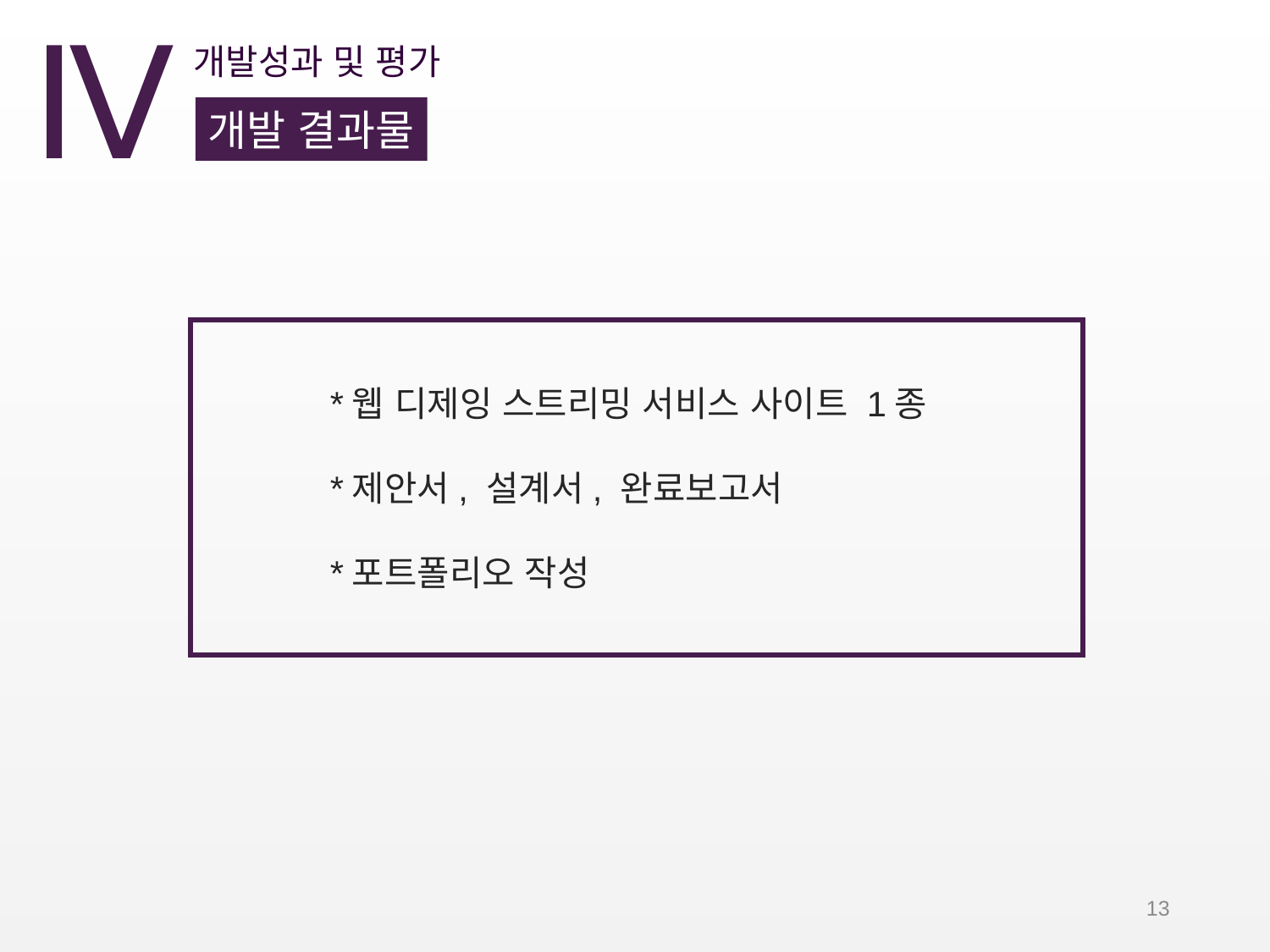

Ⅳ
개발성과 및 평가
개발 결과물
	*웹 디제잉 스트리밍 서비스 사이트 1종

	*제안서, 설계서, 완료보고서

	*포트폴리오 작성
13